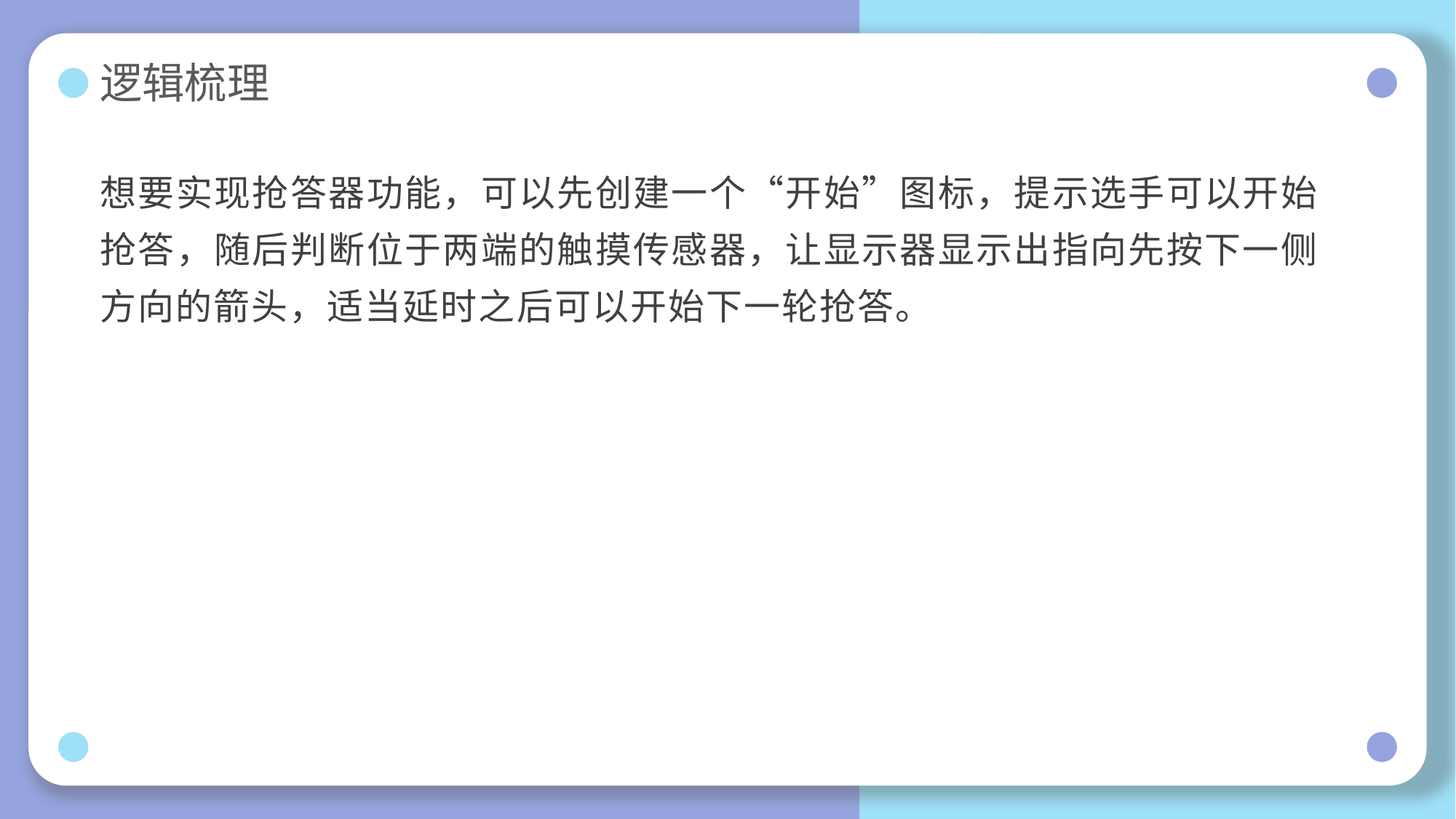

# 逻辑梳理
想要实现抢答器功能，可以先创建一个“开始”图标，提示选手可以开始抢答，随后判断位于两端的触摸传感器，让显示器显示出指向先按下一侧方向的箭头，适当延时之后可以开始下一轮抢答。